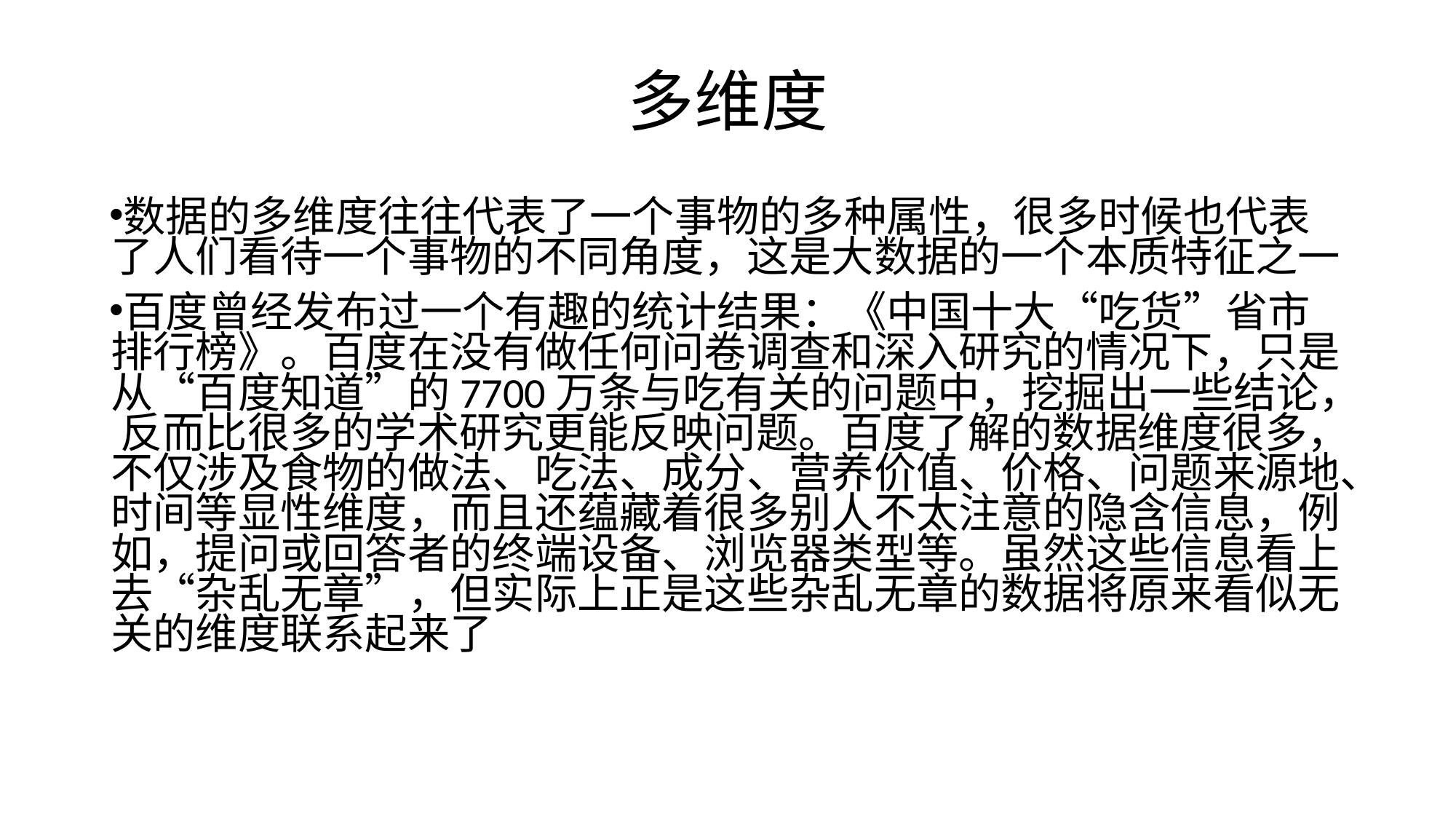

# 多维度
数据的多维度往往代表了一个事物的多种属性，很多时候也代表 了人们看待一个事物的不同角度，这是大数据的一个本质特征之一
百度曾经发布过一个有趣的统计结果：《中国十大“吃货”省市 排行榜》。百度在没有做任何问卷调查和深入研究的情况下，只是 从“百度知道”的7700万条与吃有关的问题中，挖掘出一些结论， 反而比很多的学术研究更能反映问题。百度了解的数据维度很多，
不仅涉及食物的做法、吃法、成分、营养价值、价格、问题来源地、 时间等显性维度，而且还蕴藏着很多别人不太注意的隐含信息，例 如，提问或回答者的终端设备、浏览器类型等。虽然这些信息看上 去“杂乱无章”，但实际上正是这些杂乱无章的数据将原来看似无 关的维度联系起来了